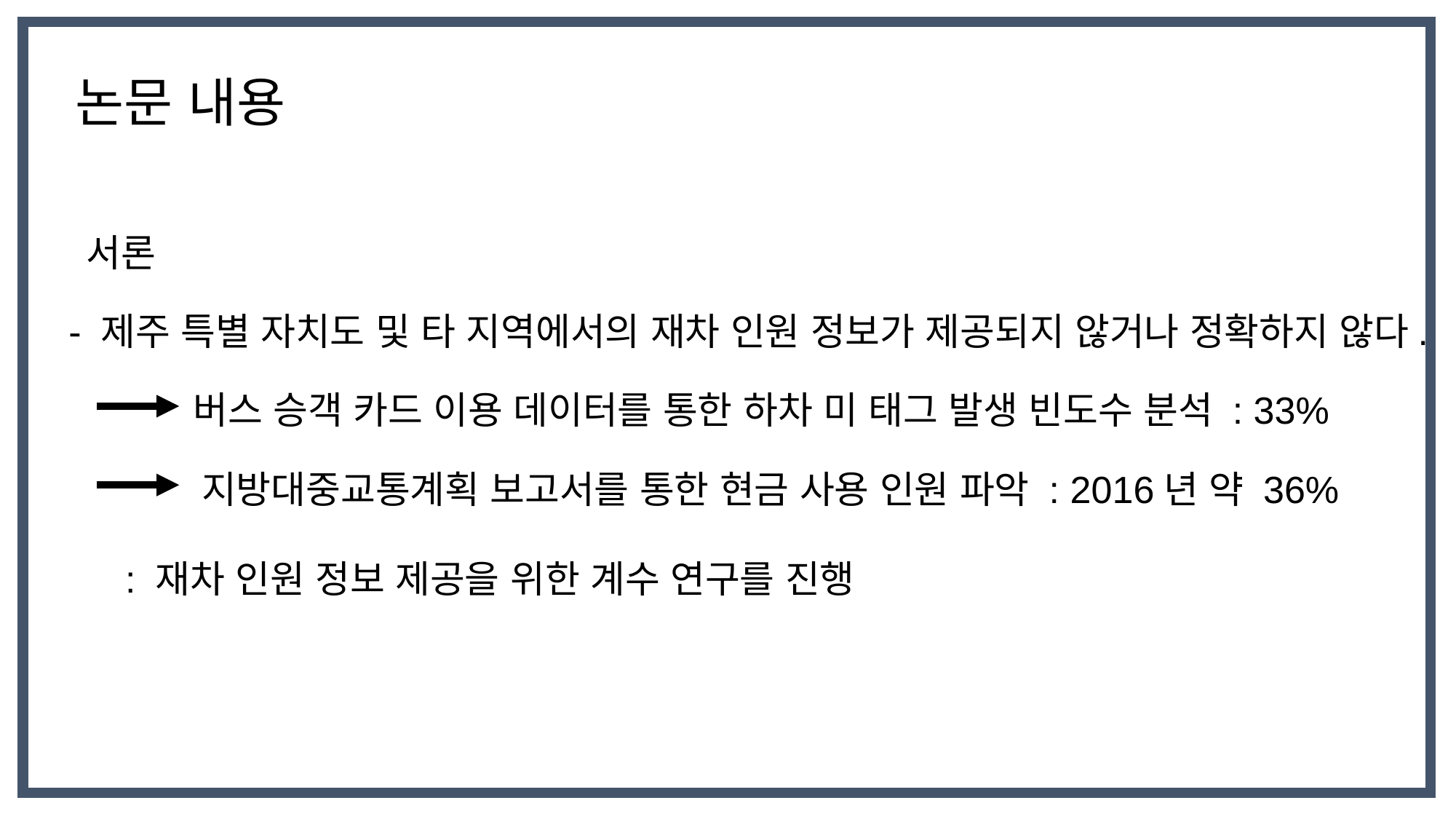

논문 내용
서론
- 제주 특별 자치도 및 타 지역에서의 재차 인원 정보가 제공되지 않거나 정확하지 않다.
버스 승객 카드 이용 데이터를 통한 하차 미 태그 발생 빈도수 분석 : 33%
지방대중교통계획 보고서를 통한 현금 사용 인원 파악 : 2016년 약 36%
: 재차 인원 정보 제공을 위한 계수 연구를 진행